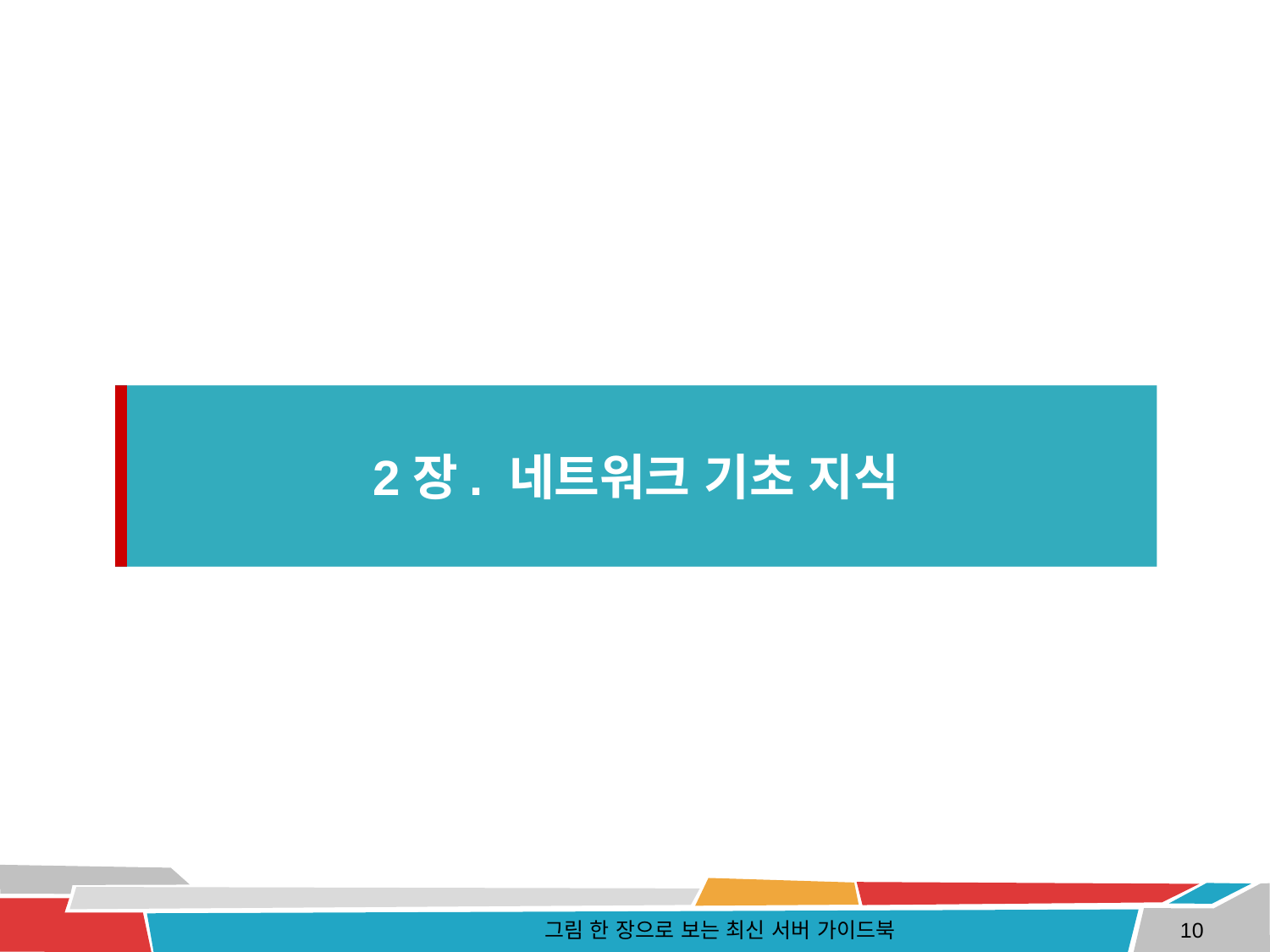

2장. 네트워크 기초 지식
그림 한 장으로 보는 최신 서버 가이드북
10